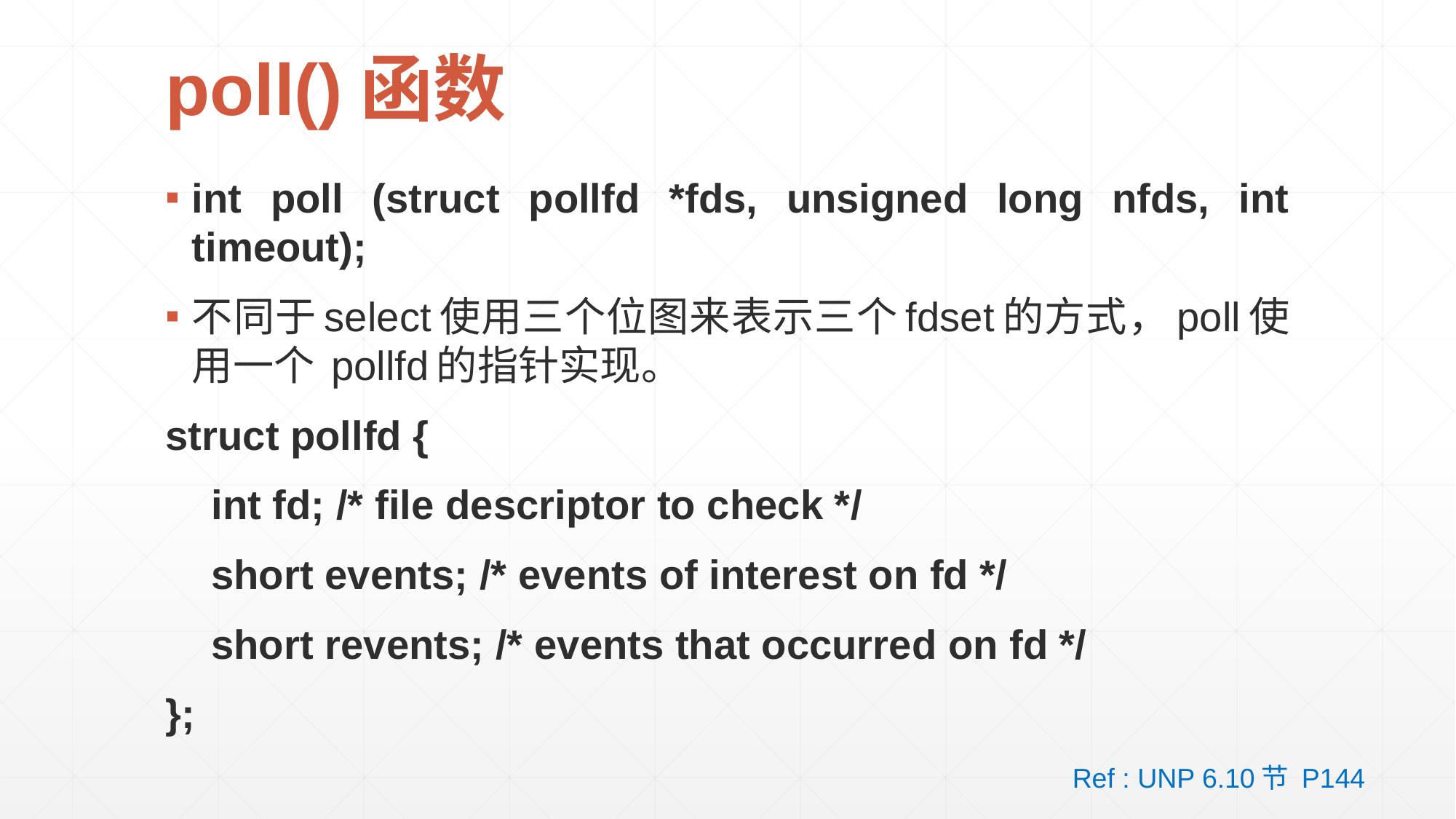

# poll()函数
int poll (struct pollfd *fds, unsigned long nfds, int timeout);
不同于select使用三个位图来表示三个fdset的方式，poll使用一个 pollfd的指针实现。
struct pollfd {
    int fd; /* file descriptor to check */
    short events; /* events of interest on fd */
    short revents; /* events that occurred on fd */
};
Ref : UNP 6.10节 P144